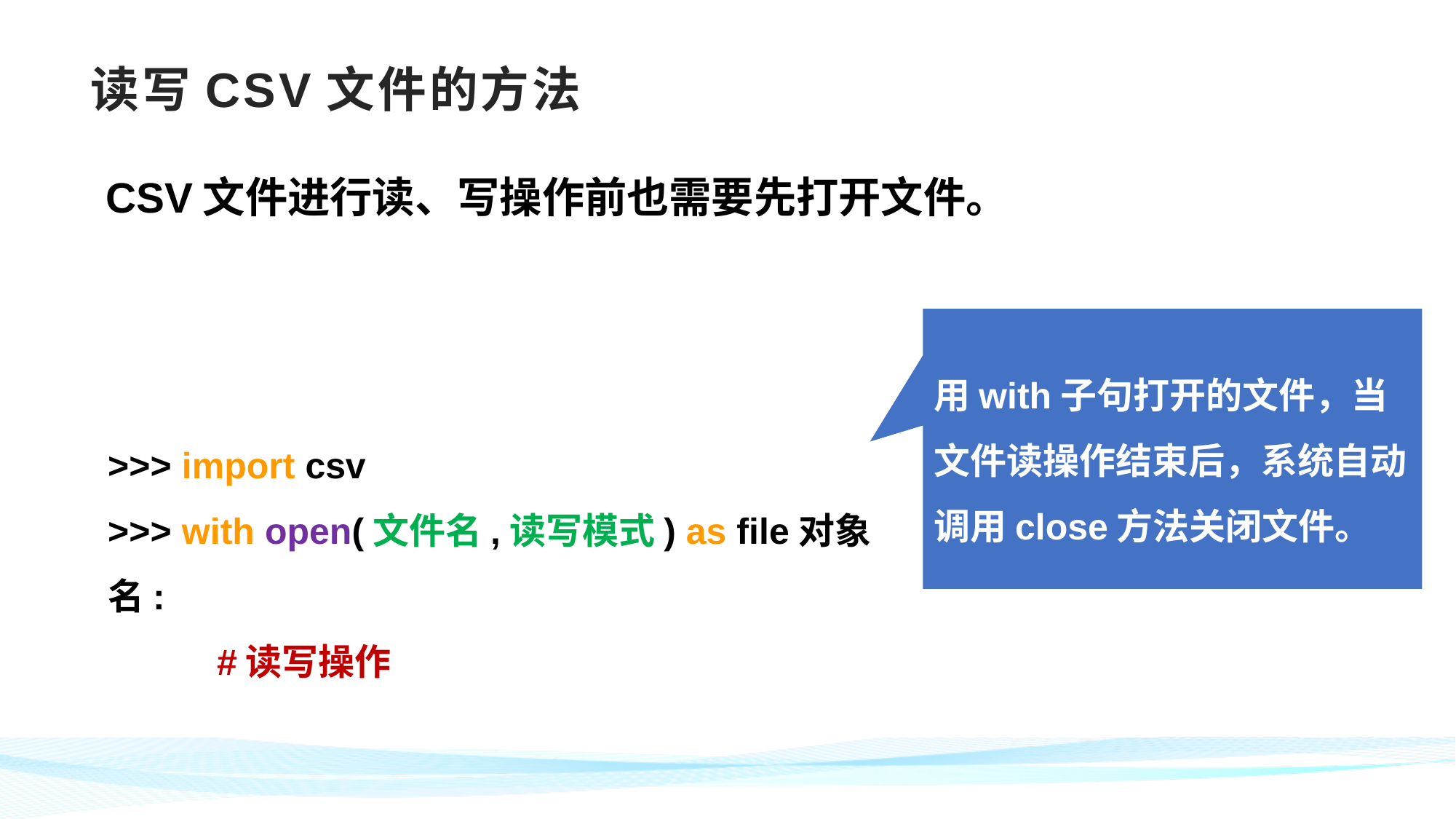

# 读写CSV文件的方法
CSV文件进行读、写操作前也需要先打开文件。
用with子句打开的文件，当文件读操作结束后，系统自动调用close方法关闭文件。
>>> import csv
>>> with open(文件名,读写模式) as file对象名:
	#读写操作